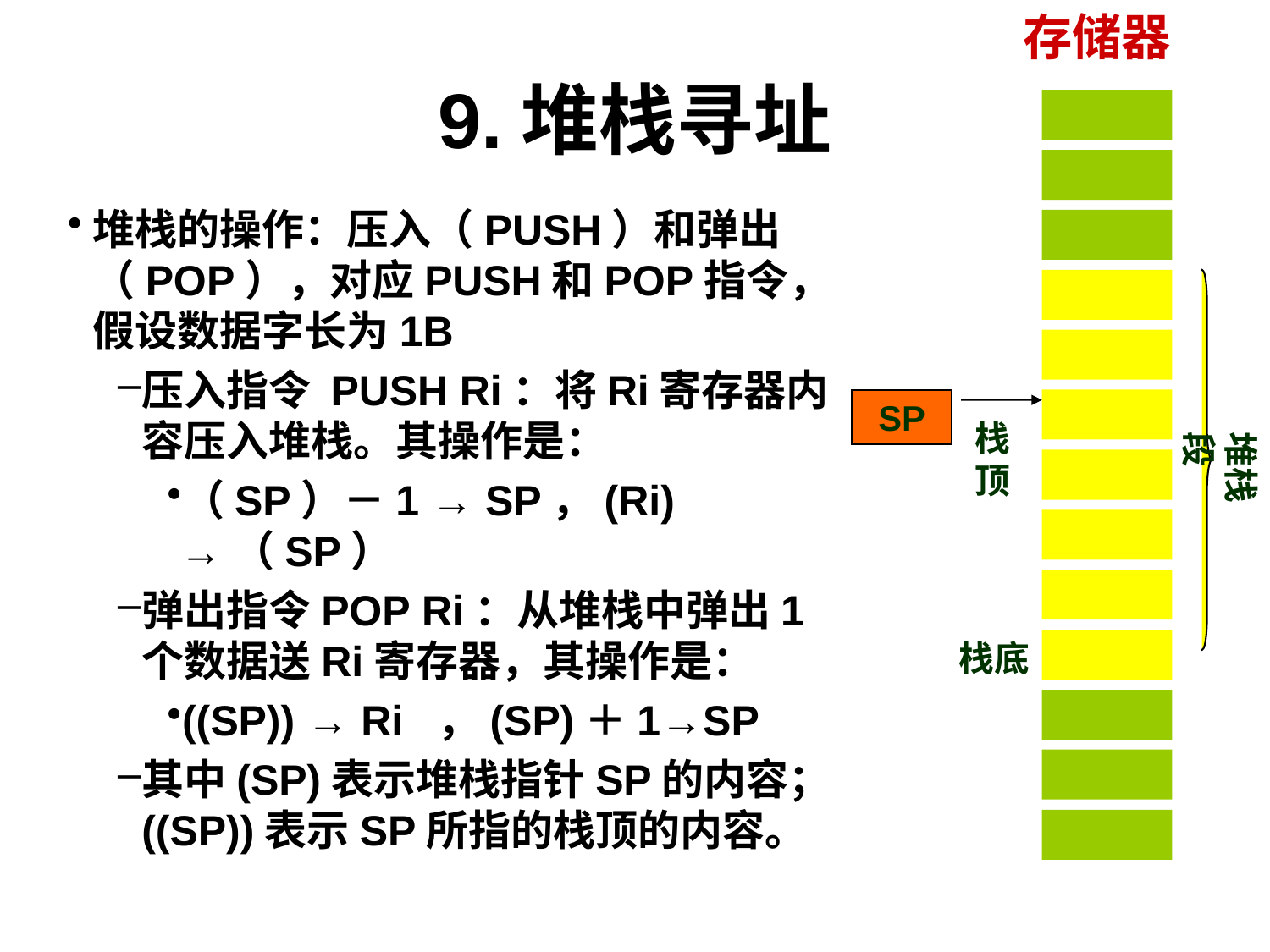

存储器

SP

栈顶
堆栈段

栈底

# 9.堆栈寻址
堆栈的操作：压入（PUSH）和弹出（POP），对应PUSH和POP指令，假设数据字长为1B
压入指令 PUSH Ri：将Ri寄存器内容压入堆栈。其操作是：
（SP）－1 → SP，(Ri) →（SP）
弹出指令POP Ri：从堆栈中弹出1个数据送Ri寄存器，其操作是：
((SP)) → Ri  ，(SP)＋1→SP
其中(SP)表示堆栈指针SP的内容；((SP))表示SP所指的栈顶的内容。